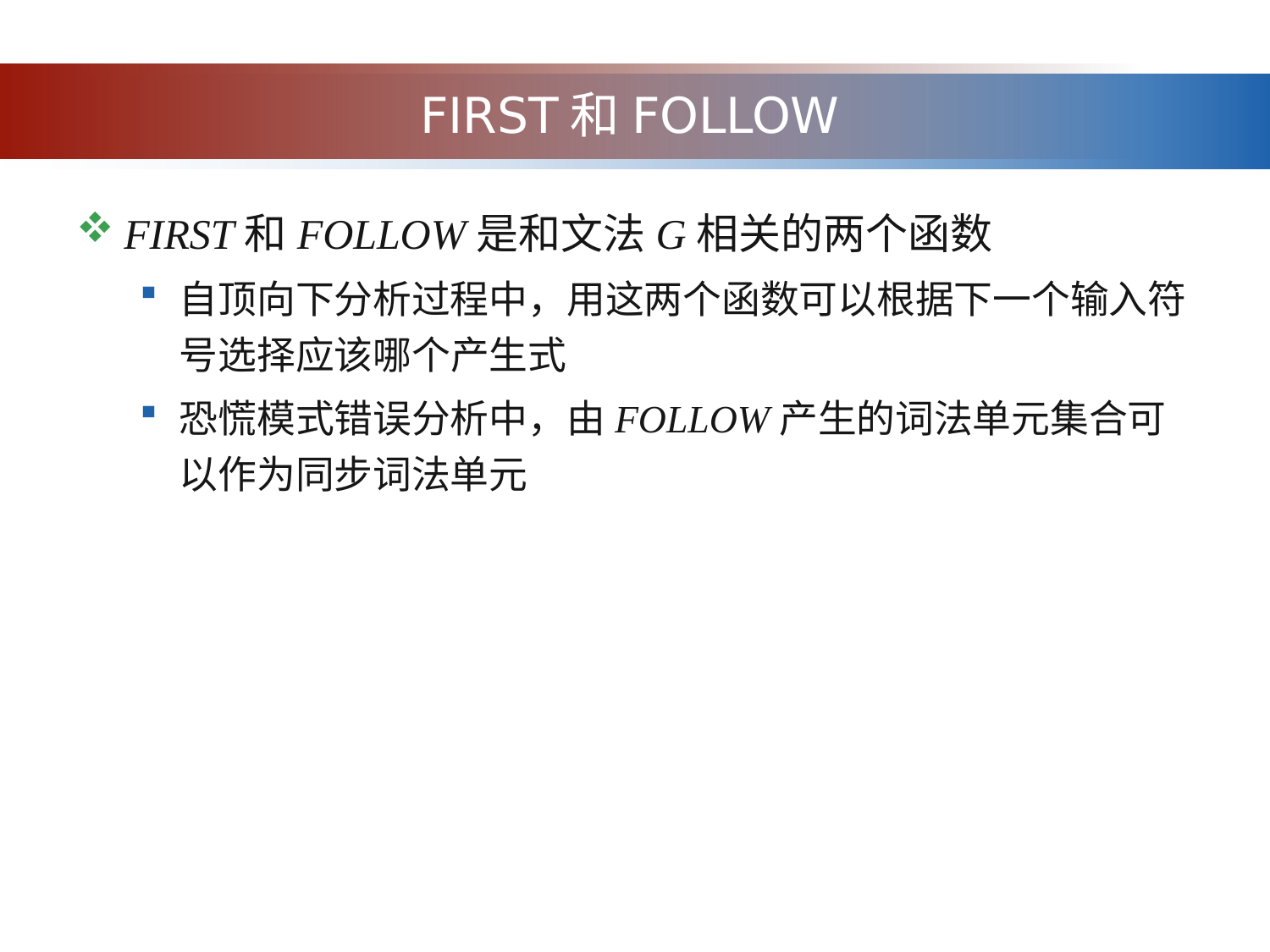

# FIRST和FOLLOW
FIRST和FOLLOW是和文法G相关的两个函数
自顶向下分析过程中，用这两个函数可以根据下一个输入符号选择应该哪个产生式
恐慌模式错误分析中，由FOLLOW产生的词法单元集合可以作为同步词法单元